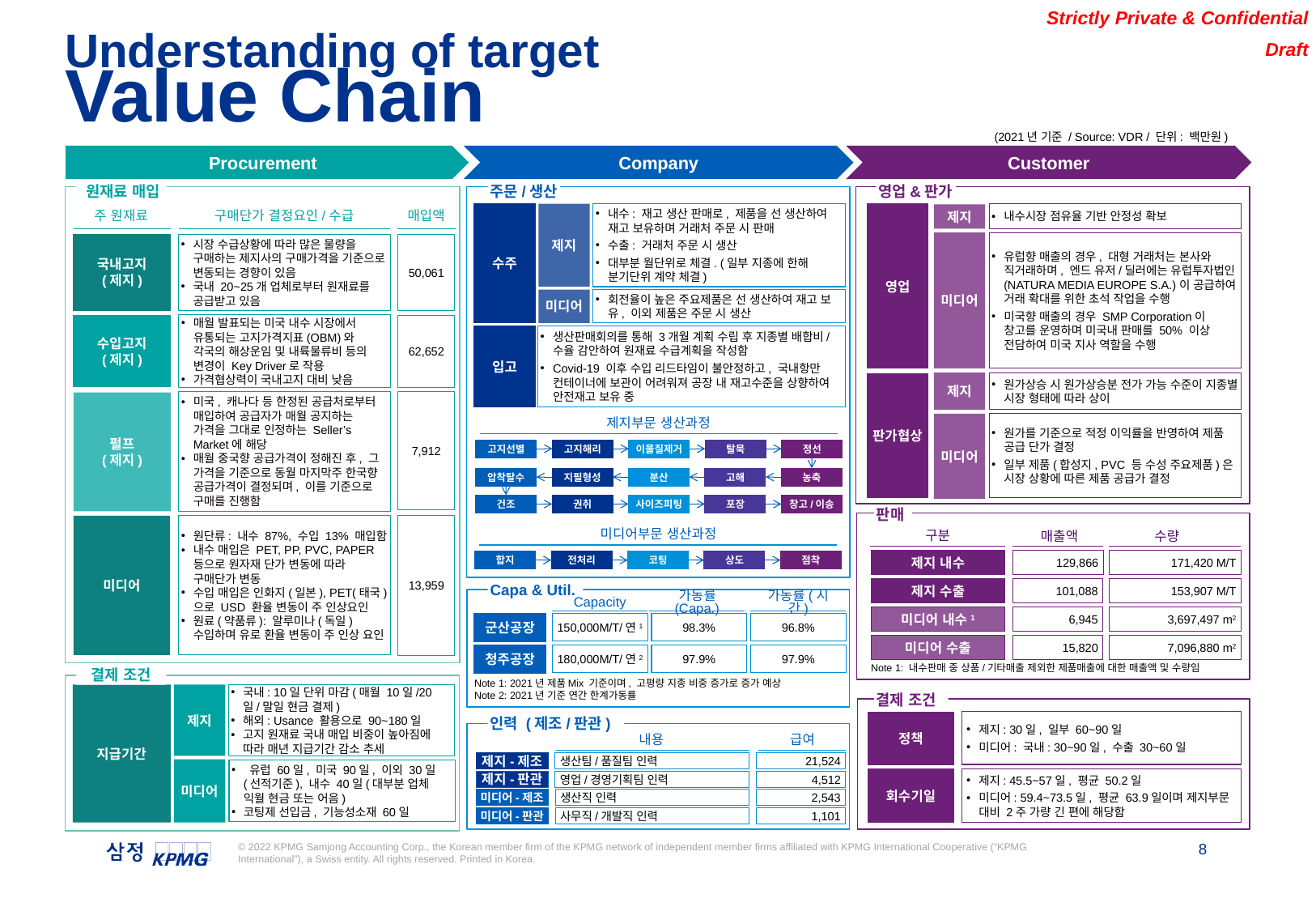

Understanding of target
Value Chain
(2021년 기준 / Source: VDR / 단위: 백만원)
Procurement
Company
Customer

 원재료 매입
영업&판가
주문/생산

영업
제지
주 원재료
내수: 재고 생산 판매로, 제품을 선 생산하여 재고 보유하며 거래처 주문 시 판매
수출: 거래처 주문 시 생산
대부분 월단위로 체결. (일부 지종에 한해 분기단위 계약 체결)
수주
내수시장 점유율 기반 안정성 확보
구매단가 결정요인/수급
매입액
제지
미디어
유럽향 매출의 경우, 대형 거래처는 본사와 직거래하며, 엔드 유저/딜러에는 유럽투자법인(NATURA MEDIA EUROPE S.A.)이 공급하여 거래 확대를 위한 초석 작업을 수행
미국향 매출의 경우 SMP Corporation이 창고를 운영하며 미국내 판매를 50% 이상 전담하여 미국 지사 역할을 수행
국내고지
(제지)
시장 수급상황에 따라 많은 물량을 구매하는 제지사의 구매가격을 기준으로 변동되는 경향이 있음
국내 20~25개 업체로부터 원재료를 공급받고 있음
50,061
미디어
회전율이 높은 주요제품은 선 생산하여 재고 보유, 이외 제품은 주문 시 생산
매월 발표되는 미국 내수 시장에서 유통되는 고지가격지표(OBM)와 각국의 해상운임 및 내륙물류비 등의 변경이 Key Driver로 작용
가격협상력이 국내고지 대비 낮음
수입고지
(제지)
62,652
입고
생산판매회의를 통해 3개월 계획 수립 후 지종별 배합비/수율 감안하여 원재료 수급계획을 작성함
Covid-19 이후 수입 리드타임이 불안정하고, 국내항만 컨테이너에 보관이 어려워져 공장 내 재고수준을 상향하여 안전재고 보유 중
제지
원가상승 시 원가상승분 전가 가능 수준이 지종별 시장 형태에 따라 상이
판가협상
미국, 캐나다 등 한정된 공급처로부터 매입하여 공급자가 매월 공지하는 가격을 그대로 인정하는 Seller’s Market에 해당
매월 중국향 공급가격이 정해진 후, 그 가격을 기준으로 동월 마지막주 한국향 공급가격이 결정되며, 이를 기준으로 구매를 진행함
7,912
펄프
(제지)
제지부문 생산과정
원가를 기준으로 적정 이익률을 반영하여 제품 공급 단가 결정
일부 제품(합성지, PVC 등 수성 주요제품)은 시장 상황에 따른 제품 공급가 결정
미디어
고지선별
고지해리
이물질제거
탈묵
정선
압착탈수
지필형성
분산
고해
농축
건조
권취
사이즈피팅
포장
창고/이송
판매

원단류: 내수 87%, 수입 13% 매입함
내수 매입은 PET, PP, PVC, PAPER 등으로 원자재 단가 변동에 따라 구매단가 변동
수입 매입은 인화지(일본), PET(태국) 으로 USD 환율 변동이 주 인상요인
원료(약품류): 알루미나(독일) 수입하며 유로 환율 변동이 주 인상 요인
미디어
13,959
미디어부문 생산과정
구분
매출액
수량
제지 내수
129,866
171,420 M/T
합지
전처리
코팅
상도
점착
제지 수출
101,088
153,907 M/T
Capa & Util.

Capacity
가동률(Capa.)
가동률(시간)
미디어 내수1
6,945
3,697,497 m2
군산공장
150,000M/T/연1
98.3%
96.8%
미디어 수출
15,820
7,096,880 m2
청주공장
180,000M/T/연2
97.9%
97.9%
Note 1: 내수판매 중 상품/기타매출 제외한 제품매출에 대한 매출액 및 수량임
결제 조건

Note 1: 2021년 제품Mix 기준이며, 고평량 지종 비중 증가로 증가 예상
Note 2: 2021년 기준 연간 한계가동률
지급기간
제지
국내: 10일 단위 마감(매월 10일/20일/말일 현금 결제)
해외: Usance 활용으로 90~180일
고지 원재료 국내 매입 비중이 높아짐에 따라 매년 지급기간 감소 추세
결제 조건

제지: 30일, 일부 60~90일
미디어: 국내: 30~90일, 수출 30~60일
정책
인력 (제조/판관)

내용
급여
제지-제조
생산팀/품질팀 인력
21,524
미디어
 유럽 60일, 미국 90일, 이외 30일 (선적기준), 내수 40일(대부분 업체 익월 현금 또는 어음)
코팅제 선입금, 기능성소재 60일
회수기일
제지: 45.5~57일, 평균 50.2일
미디어: 59.4~73.5일, 평균 63.9일이며 제지부문 대비 2주 가량 긴 편에 해당함
제지-판관
영업/경영기획팀 인력
4,512
미디어-제조
생산직 인력
2,543
미디어-판관
사무직/개발직 인력
1,101